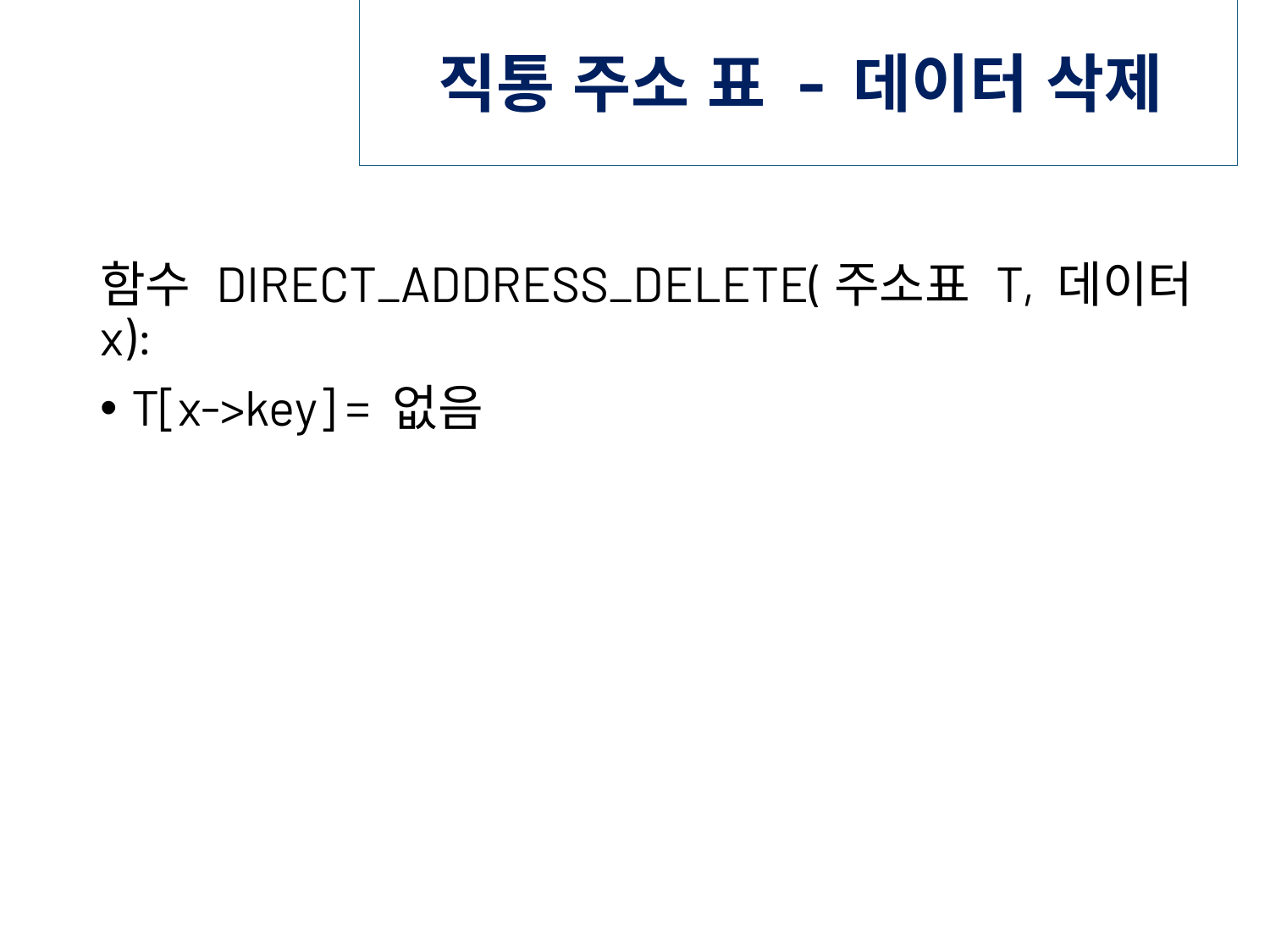

# 직통 주소 표 - 데이터 삭제
함수 DIRECT_ADDRESS_DELETE(주소표 T, 데이터 x):
T[x->key] = 없음